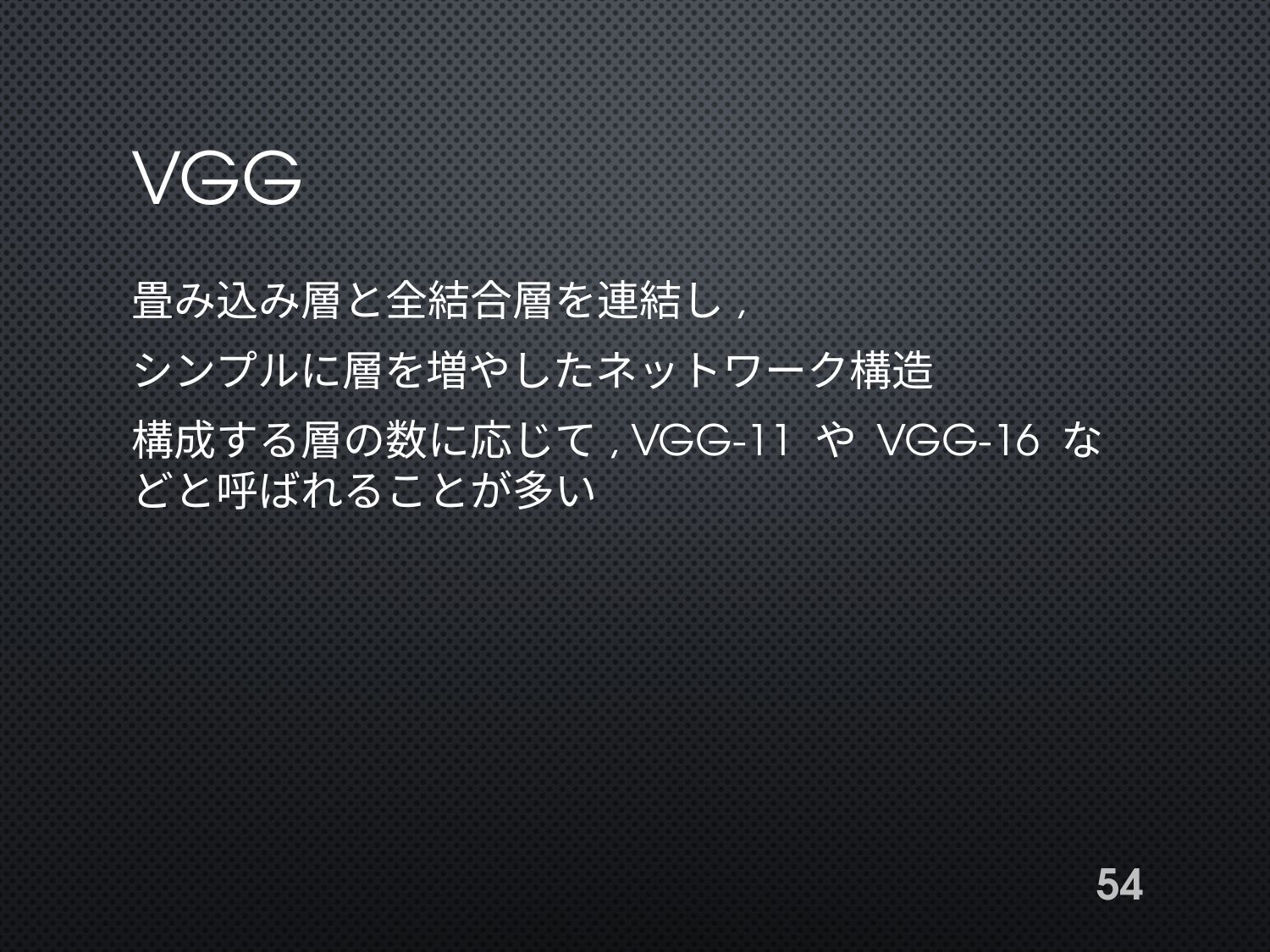

# VGG
畳み込み層と全結合層を連結し,
シンプルに層を増やしたネットワーク構造
構成する層の数に応じて, VGG-11 や VGG-16 などと呼ばれることが多い
54